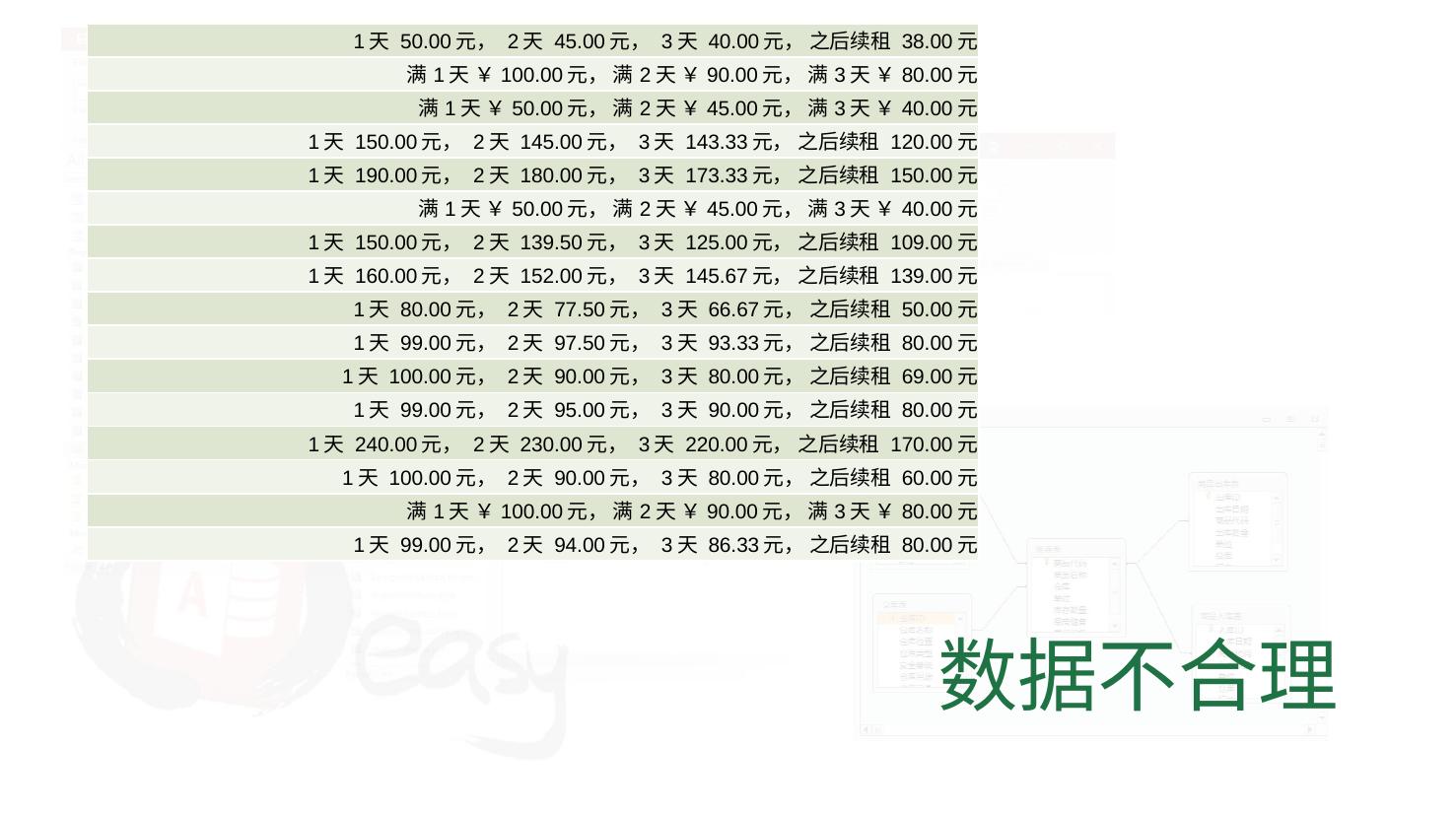

| 1天 50.00元， 2天 45.00元， 3天 40.00元， 之后续租 38.00元 |
| --- |
| 满1天 ￥100.00元， 满2天 ￥90.00元， 满3天 ￥80.00元 |
| 满1天 ￥50.00元， 满2天 ￥45.00元， 满3天 ￥40.00元 |
| 1天 150.00元， 2天 145.00元， 3天 143.33元， 之后续租 120.00元 |
| 1天 190.00元， 2天 180.00元， 3天 173.33元， 之后续租 150.00元 |
| 满1天 ￥50.00元， 满2天 ￥45.00元， 满3天 ￥40.00元 |
| 1天 150.00元， 2天 139.50元， 3天 125.00元， 之后续租 109.00元 |
| 1天 160.00元， 2天 152.00元， 3天 145.67元， 之后续租 139.00元 |
| 1天 80.00元， 2天 77.50元， 3天 66.67元， 之后续租 50.00元 |
| 1天 99.00元， 2天 97.50元， 3天 93.33元， 之后续租 80.00元 |
| 1天 100.00元， 2天 90.00元， 3天 80.00元， 之后续租 69.00元 |
| 1天 99.00元， 2天 95.00元， 3天 90.00元， 之后续租 80.00元 |
| 1天 240.00元， 2天 230.00元， 3天 220.00元， 之后续租 170.00元 |
| 1天 100.00元， 2天 90.00元， 3天 80.00元， 之后续租 60.00元 |
| 满1天 ￥100.00元， 满2天 ￥90.00元， 满3天 ￥80.00元 |
| 1天 99.00元， 2天 94.00元， 3天 86.33元， 之后续租 80.00元 |
# 数据不合理